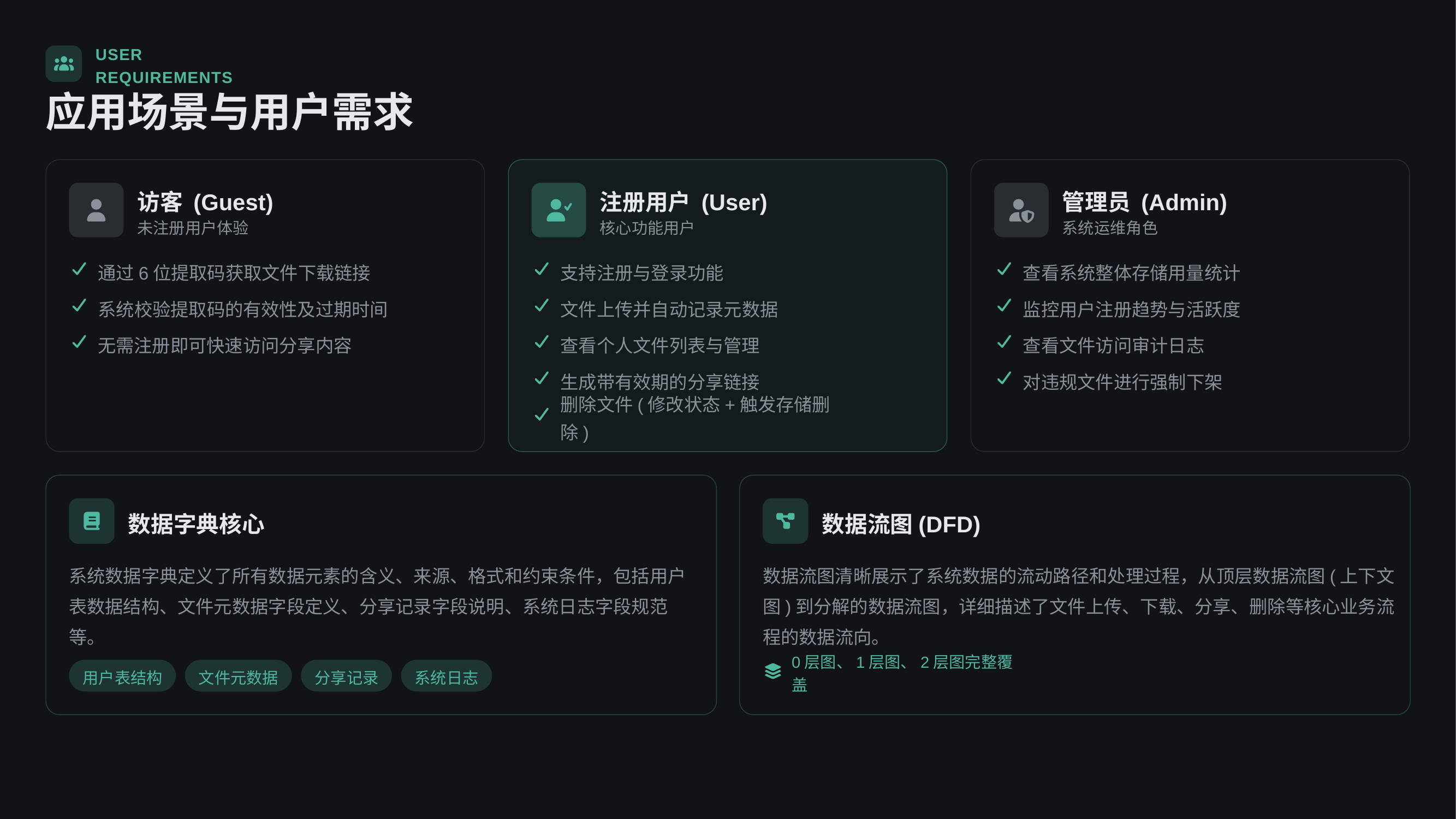

USER REQUIREMENTS

应用场景与用户需求

访客 (Guest)

注册用户 (User)

管理员 (Admin)

未注册用户体验
核心功能用户
系统运维角色
通过6位提取码获取文件下载链接
支持注册与登录功能
查看系统整体存储用量统计

系统校验提取码的有效性及过期时间
文件上传并自动记录元数据
监控用户注册趋势与活跃度

无需注册即可快速访问分享内容
查看个人文件列表与管理
查看文件访问审计日志

生成带有效期的分享链接
对违规文件进行强制下架

删除文件(修改状态+触发存储删除)

数据字典核心
数据流图(DFD)

系统数据字典定义了所有数据元素的含义、来源、格式和约束条件，包括用户表数据结构、文件元数据字段定义、分享记录字段说明、系统日志字段规范等。
数据流图清晰展示了系统数据的流动路径和处理过程，从顶层数据流图(上下文图)到分解的数据流图，详细描述了文件上传、下载、分享、删除等核心业务流程的数据流向。

用户表结构

文件元数据

分享记录

系统日志
0层图、1层图、2层图完整覆盖